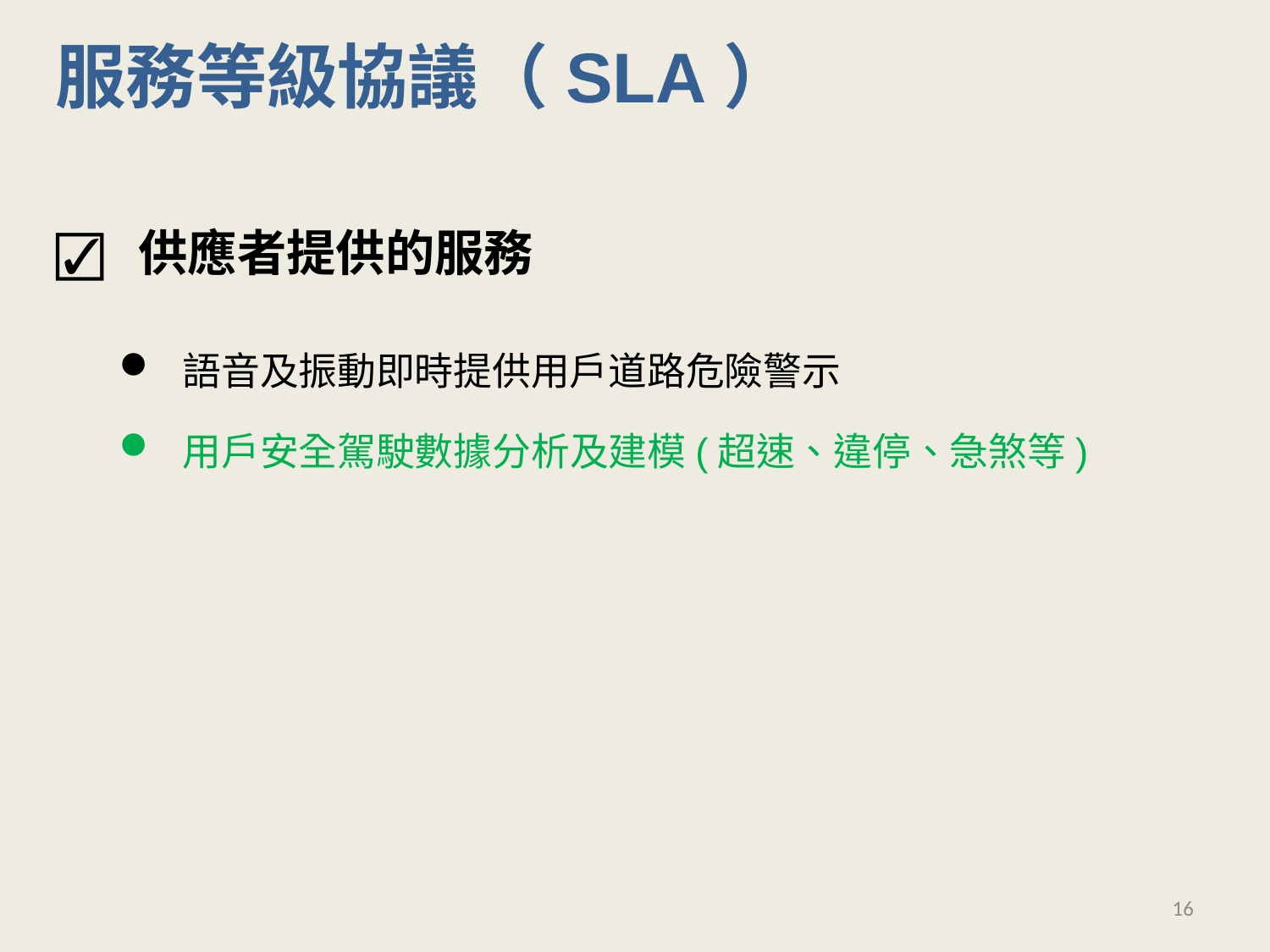

服務等級協議（SLA）
☑️  供應者提供的服務
語音及振動即時提供用戶道路危險警示
用戶安全駕駛數據分析及建模(超速、違停、急煞等)

16